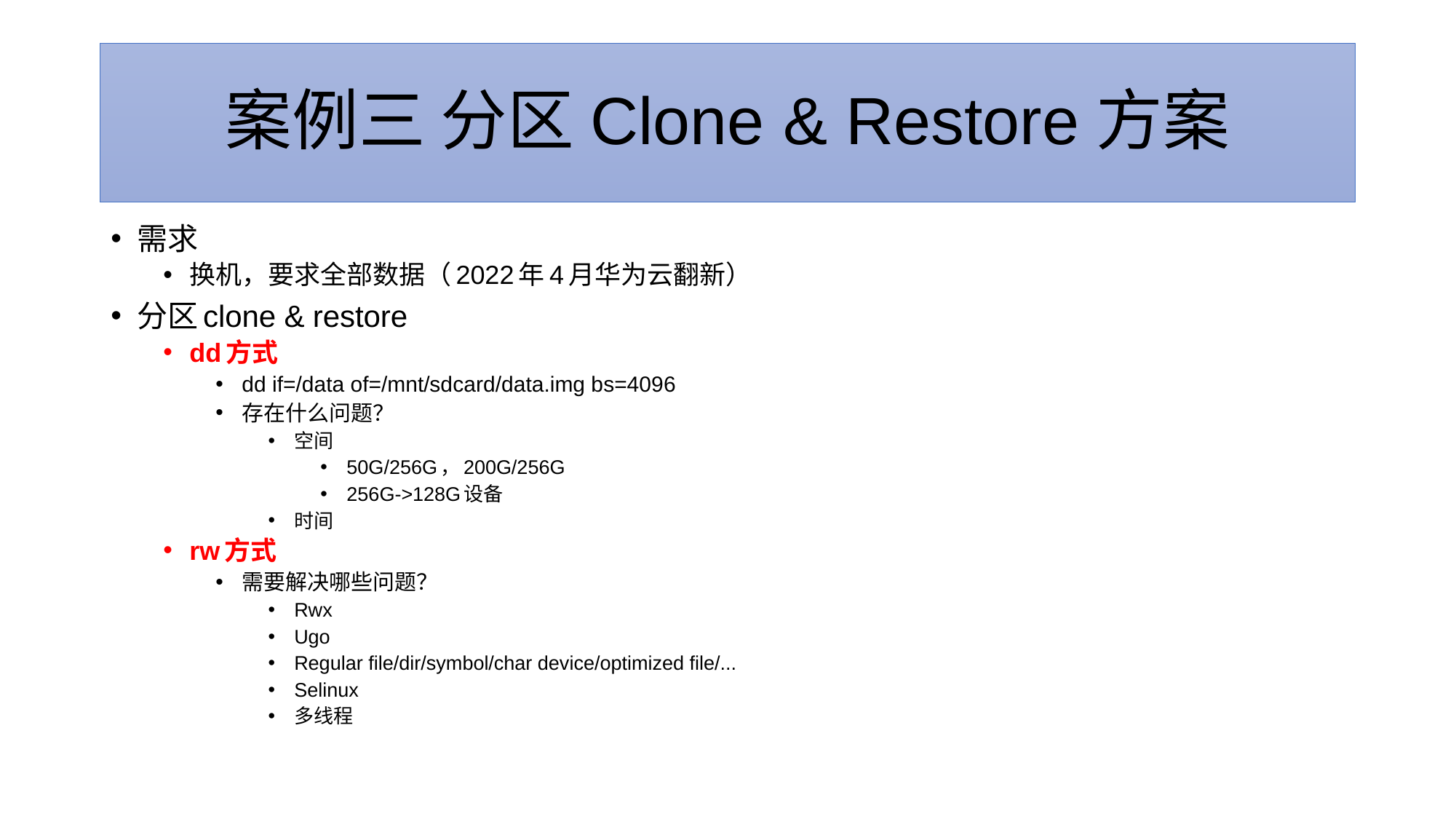

# 案例三 分区Clone & Restore方案
需求
换机，要求全部数据（2022年4月华为云翻新）
分区clone & restore
dd方式
dd if=/data of=/mnt/sdcard/data.img bs=4096
存在什么问题？
空间
50G/256G，200G/256G
256G->128G设备
时间
rw方式
需要解决哪些问题？
Rwx
Ugo
Regular file/dir/symbol/char device/optimized file/...
Selinux
多线程